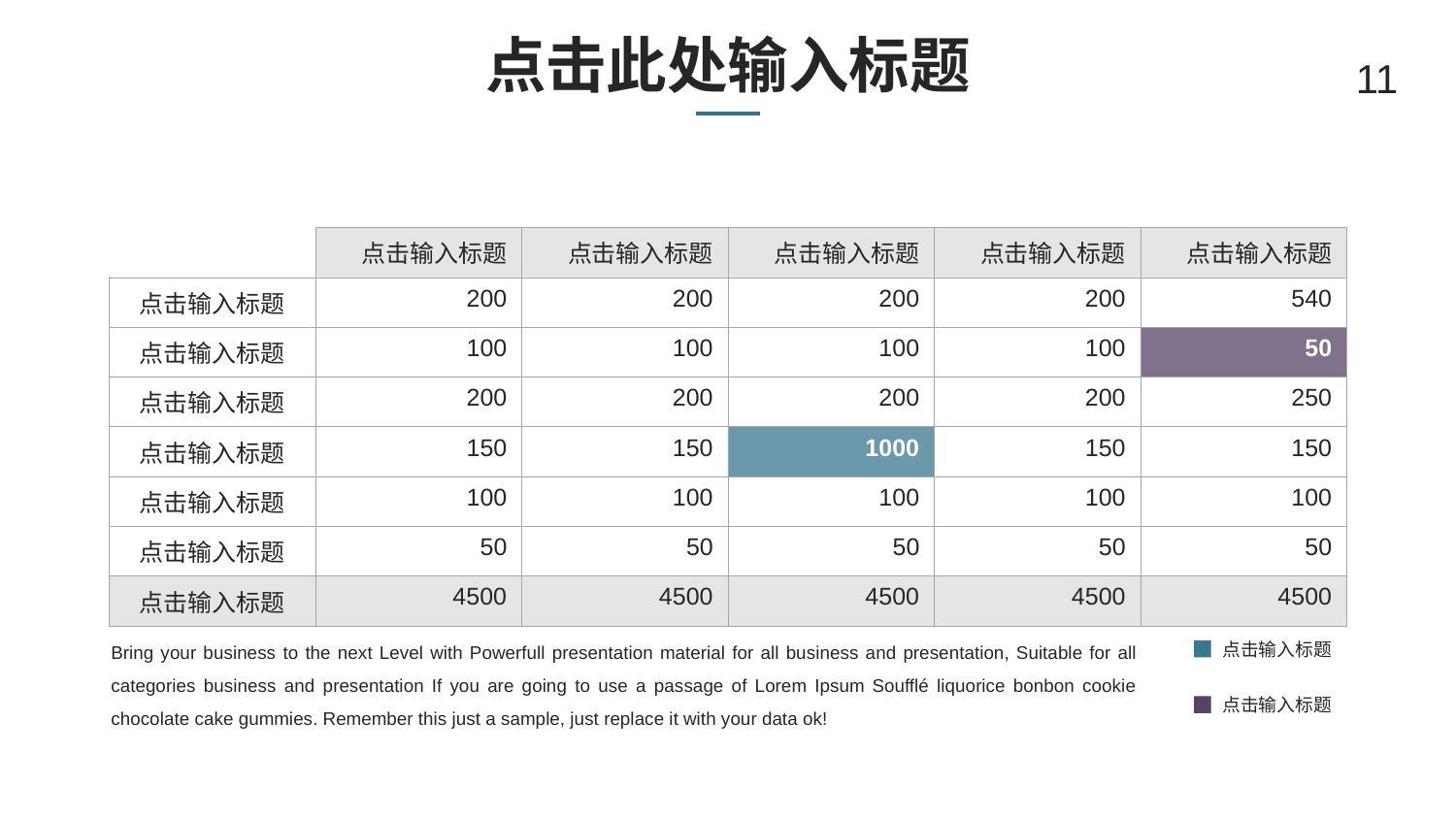

# 点击此处输入标题
11
|  | 点击输入标题 | 点击输入标题 | 点击输入标题 | 点击输入标题 | 点击输入标题 |
| --- | --- | --- | --- | --- | --- |
| 点击输入标题 | 200 | 200 | 200 | 200 | 540 |
| 点击输入标题 | 100 | 100 | 100 | 100 | 50 |
| 点击输入标题 | 200 | 200 | 200 | 200 | 250 |
| 点击输入标题 | 150 | 150 | 1000 | 150 | 150 |
| 点击输入标题 | 100 | 100 | 100 | 100 | 100 |
| 点击输入标题 | 50 | 50 | 50 | 50 | 50 |
| 点击输入标题 | 4500 | 4500 | 4500 | 4500 | 4500 |
Bring your business to the next Level with Powerfull presentation material for all business and presentation, Suitable for all categories business and presentation If you are going to use a passage of Lorem Ipsum Soufflé liquorice bonbon cookie chocolate cake gummies. Remember this just a sample, just replace it with your data ok!
点击输入标题

点击输入标题